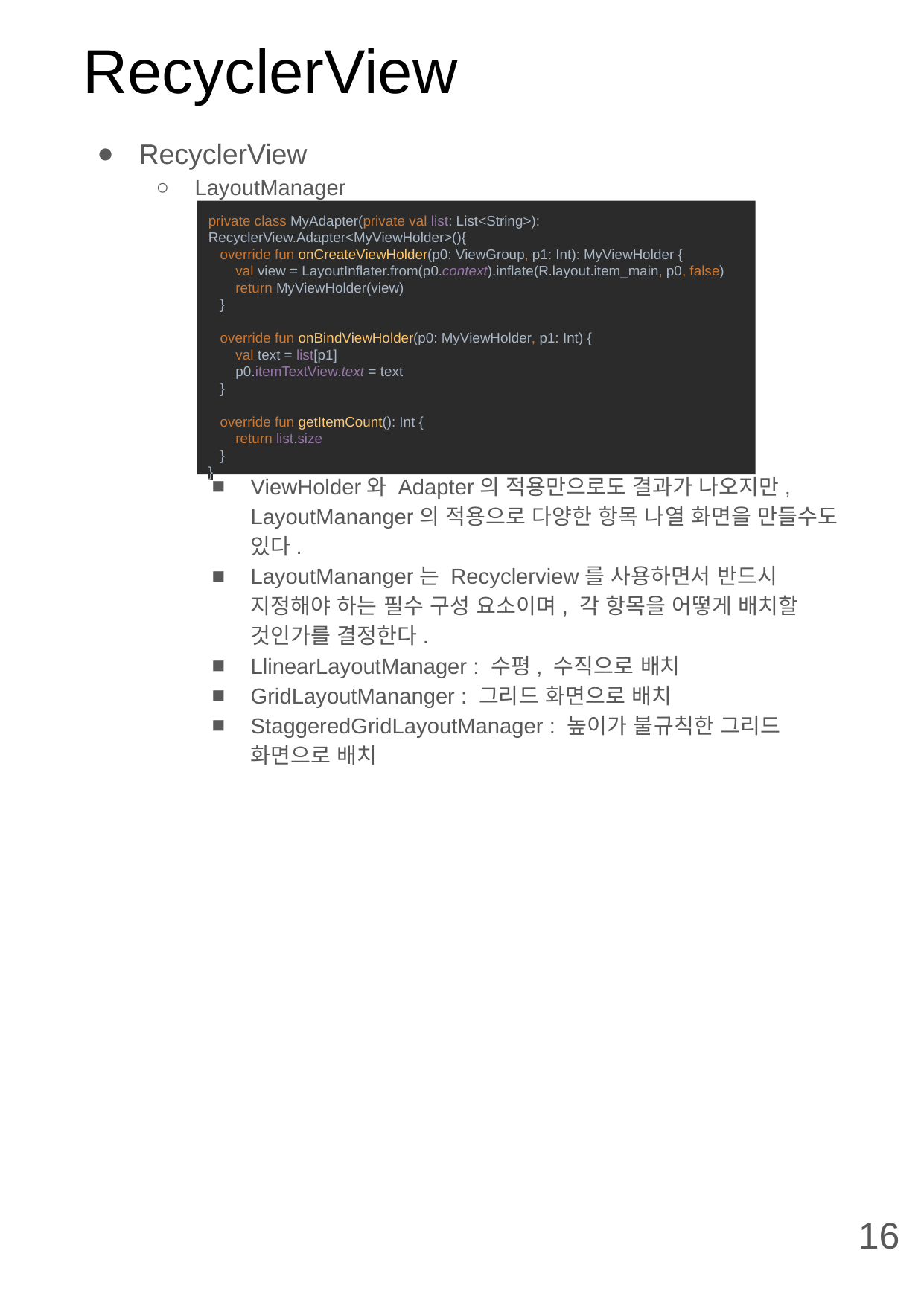

# RecyclerView
RecyclerView
LayoutManager

ViewHolder와 Adapter의 적용만으로도 결과가 나오지만, LayoutMananger의 적용으로 다양한 항목 나열 화면을 만들수도 있다.
LayoutMananger는 Recyclerview를 사용하면서 반드시 지정해야 하는 필수 구성 요소이며, 각 항목을 어떻게 배치할 것인가를 결정한다.
LlinearLayoutManager : 수평, 수직으로 배치
GridLayoutMananger : 그리드 화면으로 배치
StaggeredGridLayoutManager : 높이가 불규칙한 그리드 화면으로 배치

private class MyAdapter(private val list: List<String>): RecyclerView.Adapter<MyViewHolder>(){
   override fun onCreateViewHolder(p0: ViewGroup, p1: Int): MyViewHolder {
       val view = LayoutInflater.from(p0.context).inflate(R.layout.item_main, p0, false)
       return MyViewHolder(view)
   }

   override fun onBindViewHolder(p0: MyViewHolder, p1: Int) {
       val text = list[p1]
       p0.itemTextView.text = text
   }

   override fun getItemCount(): Int {
       return list.size
   }
}
16